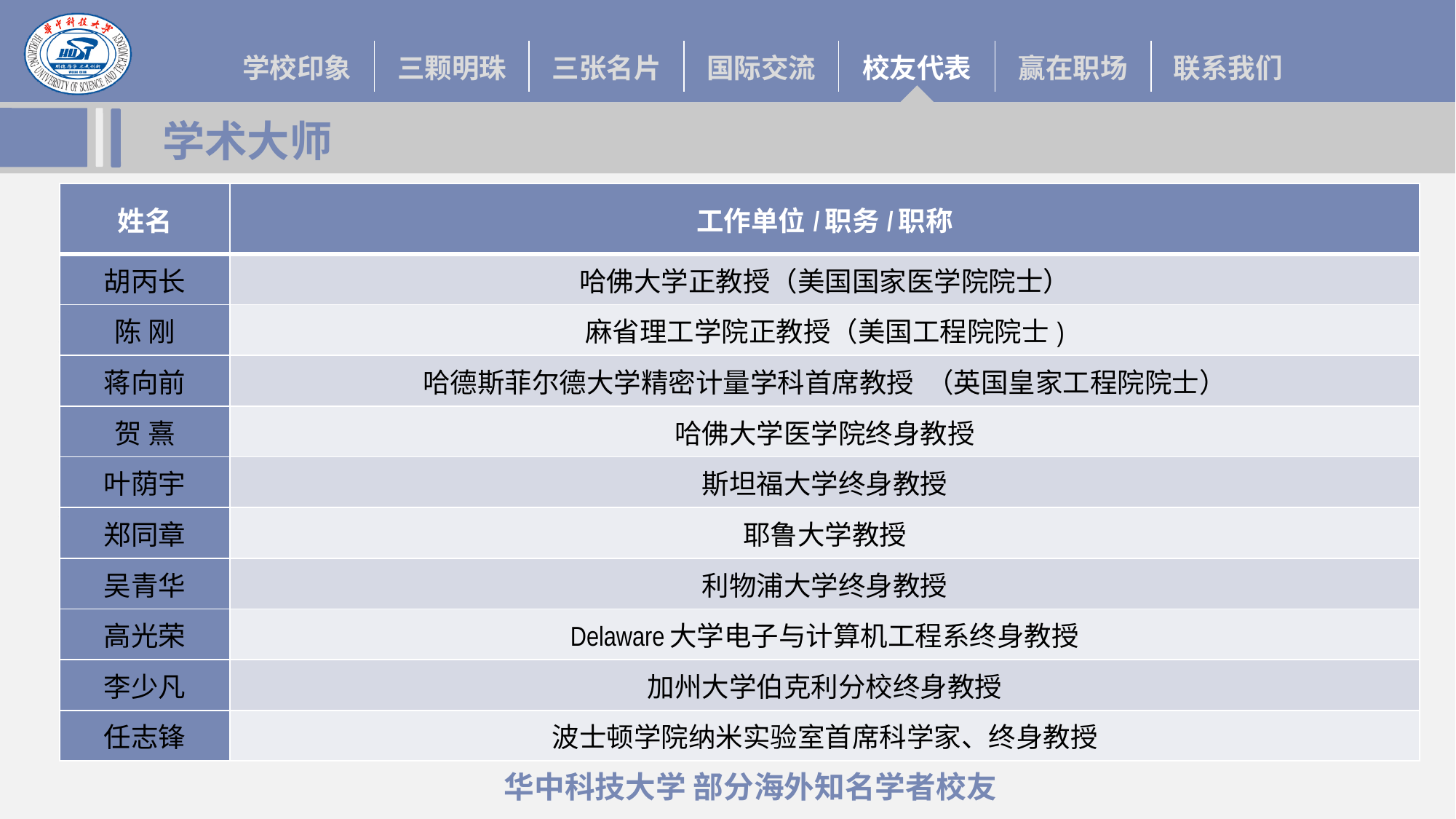

# 学术大师
| 姓名 | 工作单位/职务/职称 |
| --- | --- |
| 胡丙长 | 哈佛大学正教授（美国国家医学院院士） |
| 陈 刚 | 麻省理工学院正教授（美国工程院院士) |
| 蒋向前 | 哈德斯菲尔德大学精密计量学科首席教授 （英国皇家工程院院士） |
| 贺 熹 | 哈佛大学医学院终身教授 |
| 叶荫宇 | 斯坦福大学终身教授 |
| 郑同章 | 耶鲁大学教授 |
| 吴青华 | 利物浦大学终身教授 |
| 高光荣 | Delaware大学电子与计算机工程系终身教授 |
| 李少凡 | 加州大学伯克利分校终身教授 |
| 任志锋 | 波士顿学院纳米实验室首席科学家、终身教授 |
| 恢复高考以来各高校毕业生校友当选院士人数统计 |  |  |  |
| --- | --- | --- | --- |
| 排序 | 学校名称 | 总计（含本硕博） | 本科校友 |
| 1 | 清华大学 | 48 | 19 |
| 2 | 中国科技大学 | 36 | 11 |
| 3 | 浙江大学 | 35 | 23 |
| 4 | 北京大学 | 33 | 20 |
| 5 | 吉林大学 | 24 | 16 |
| 6 | 南京大学 | 23 | 16 |
| 7 | 华中科技大学 | 20 | 9 |
| 8 | 复旦大学 | 18 | 10 |
| 9 | 哈尔滨工业大学 | 17 | 6 |
| 10 | 西安交通 | 16 | 5 |
有23名校友担任或曾担任清华大学、上海交通大学、重庆大学等985高校党委书记、校长或副校长
有17名校友担任或曾担任西安电子科技大学、华北电力大学等211高校党委书记、校长或副校长
华中科技大学 部分海外知名学者校友